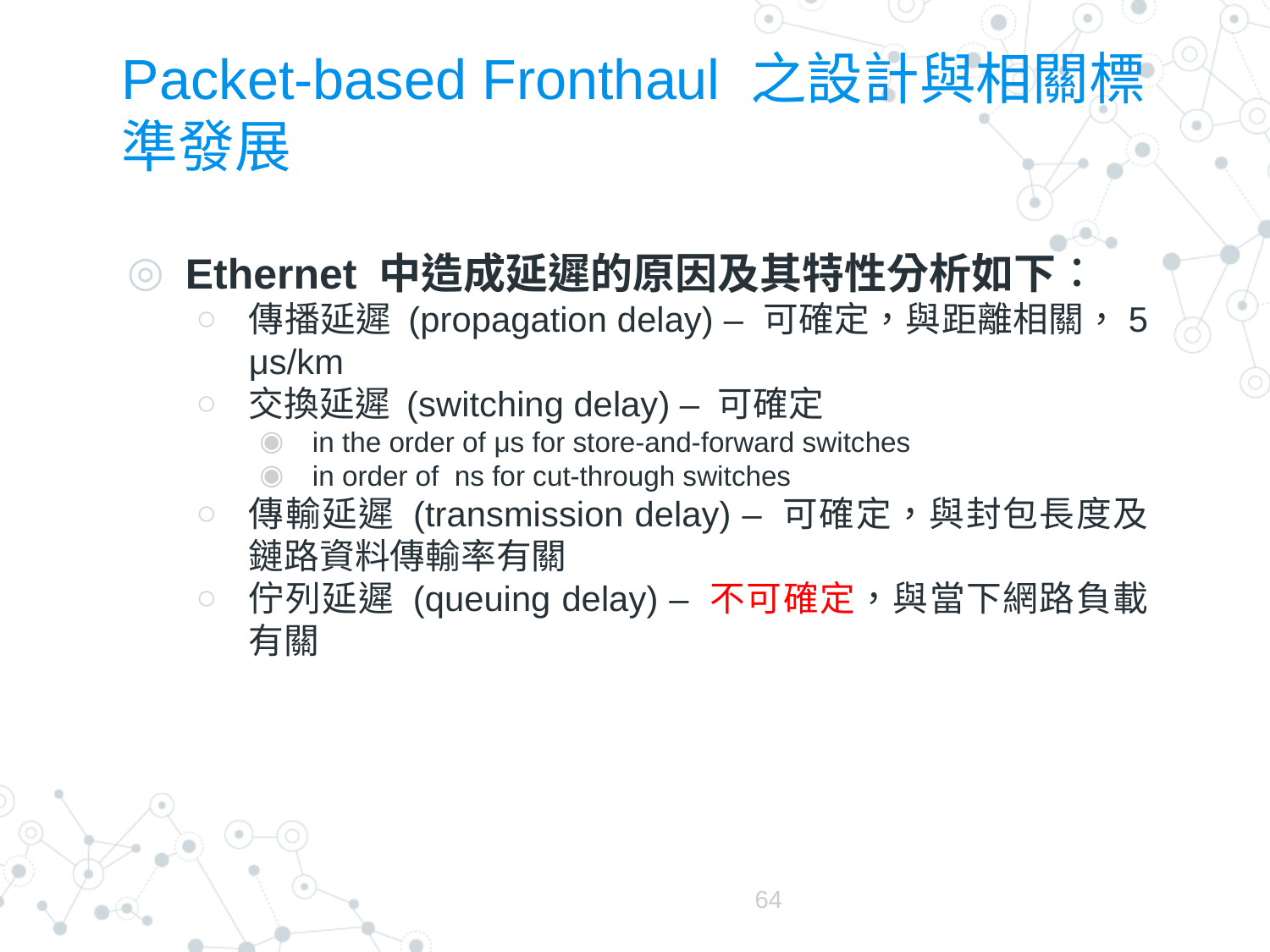

# Packet-based Fronthaul 之設計與相關標準發展
Ethernet 中造成延遲的原因及其特性分析如下︰
傳播延遲 (propagation delay) – 可確定，與距離相關，5 μs/km
交換延遲 (switching delay) – 可確定
in the order of μs for store-and-forward switches
in order of  ns for cut-through switches
傳輸延遲 (transmission delay) – 可確定，與封包長度及鏈路資料傳輸率有關
佇列延遲 (queuing delay) – 不可確定，與當下網路負載有關
64